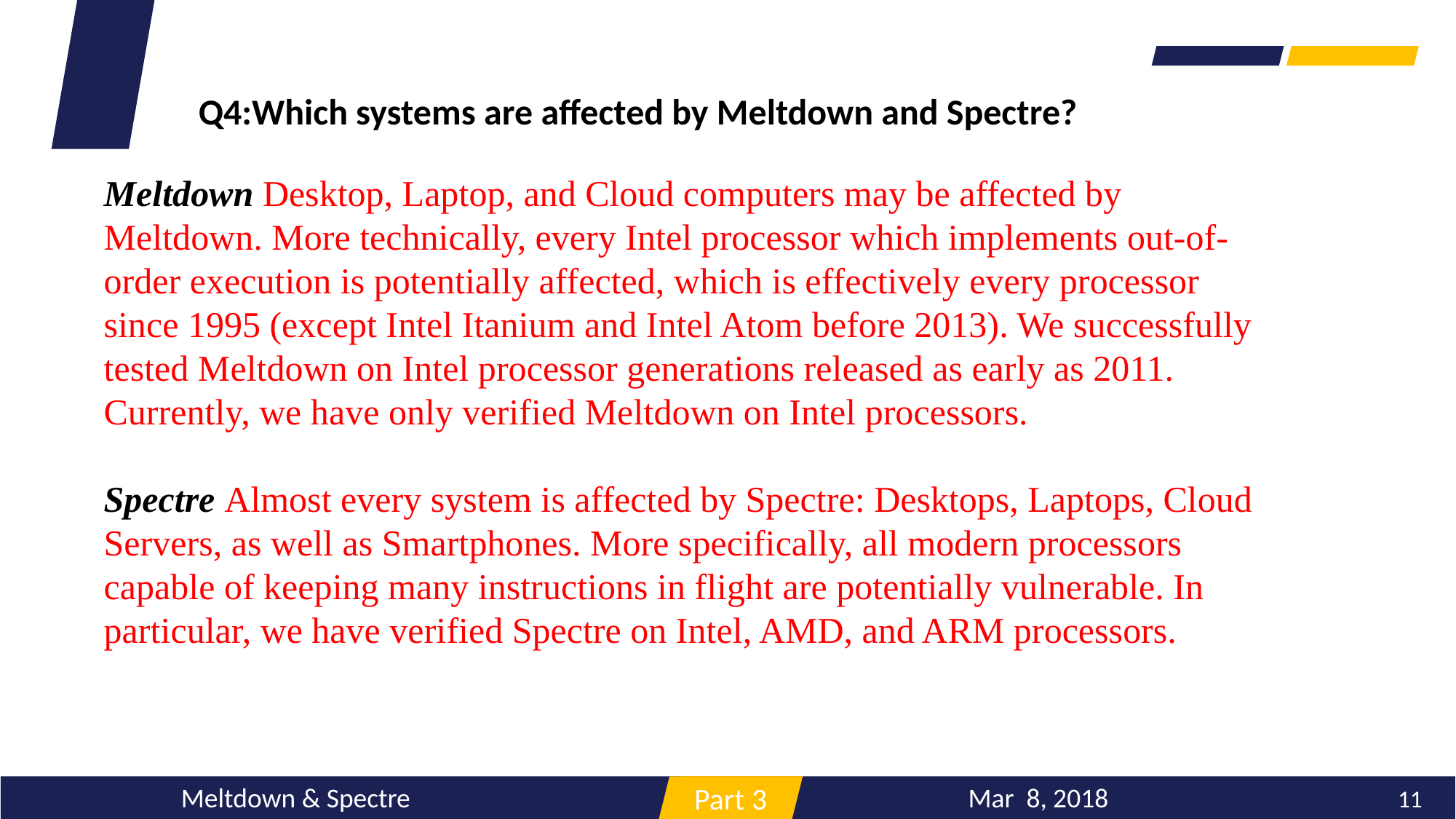

Q4:Which systems are affected by Meltdown and Spectre?
Meltdown Desktop, Laptop, and Cloud computers may be affected by Meltdown. More technically, every Intel processor which implements out-of-order execution is potentially affected, which is effectively every processor since 1995 (except Intel Itanium and Intel Atom before 2013). We successfully tested Meltdown on Intel processor generations released as early as 2011. Currently, we have only verified Meltdown on Intel processors.

Spectre Almost every system is affected by Spectre: Desktops, Laptops, Cloud Servers, as well as Smartphones. More specifically, all modern processors capable of keeping many instructions in flight are potentially vulnerable. In particular, we have verified Spectre on Intel, AMD, and ARM processors.

海量数据
Mar  8, 2018
Meltdown & Spectre
11

Part 3